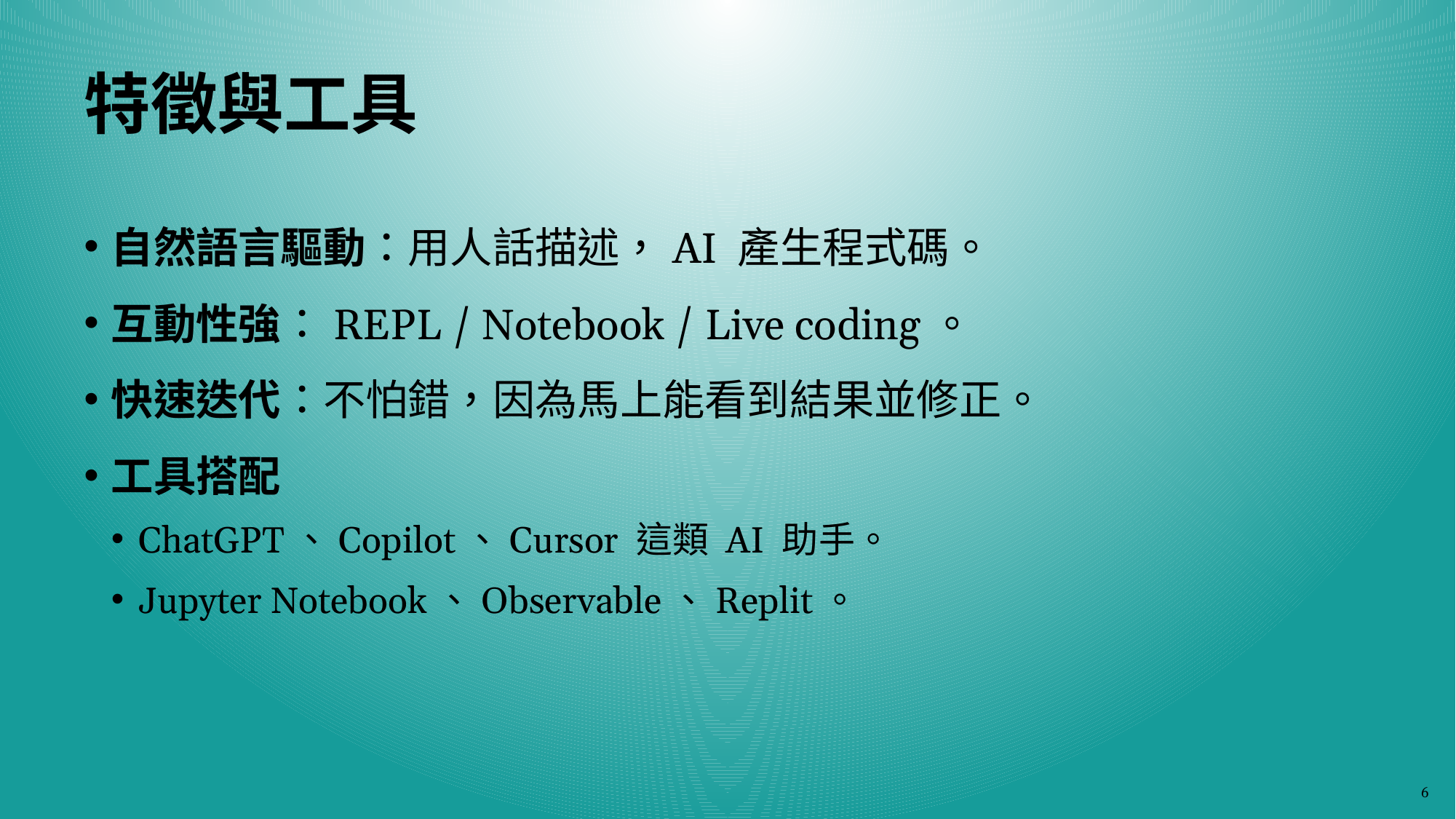

# 特徵與工具
自然語言驅動：用人話描述，AI 產生程式碼。
互動性強：REPL / Notebook / Live coding。
快速迭代：不怕錯，因為馬上能看到結果並修正。
工具搭配
ChatGPT、Copilot、Cursor 這類 AI 助手。
Jupyter Notebook、Observable、Replit。
6